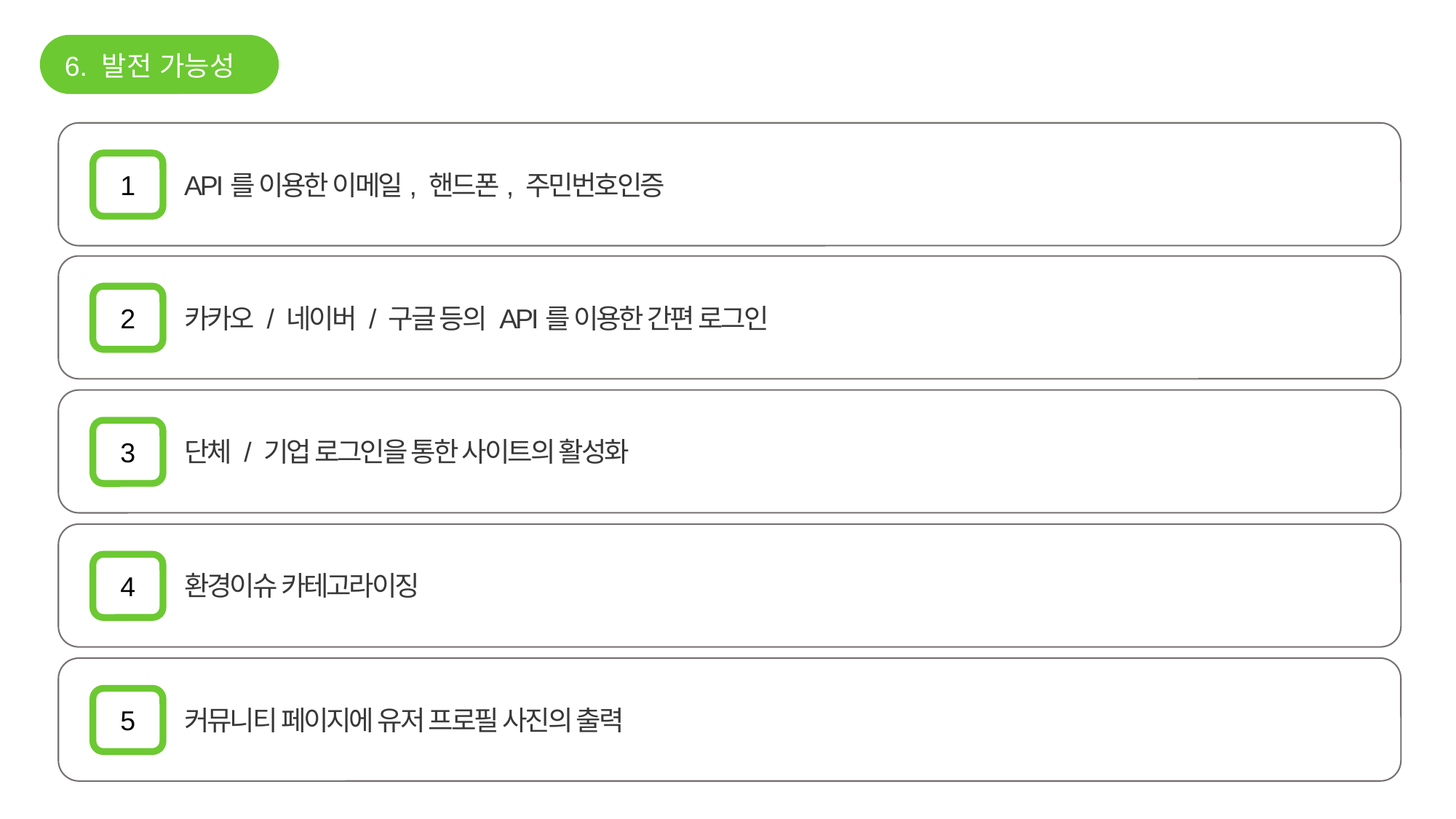

6. 발전 가능성

1
API를 이용한 이메일, 핸드폰, 주민번호인증

2
카카오 / 네이버 / 구글 등의 API를 이용한 간편 로그인

3
단체 / 기업 로그인을 통한 사이트의 활성화

4
환경이슈 카테고라이징

5
커뮤니티 페이지에 유저 프로필 사진의 출력